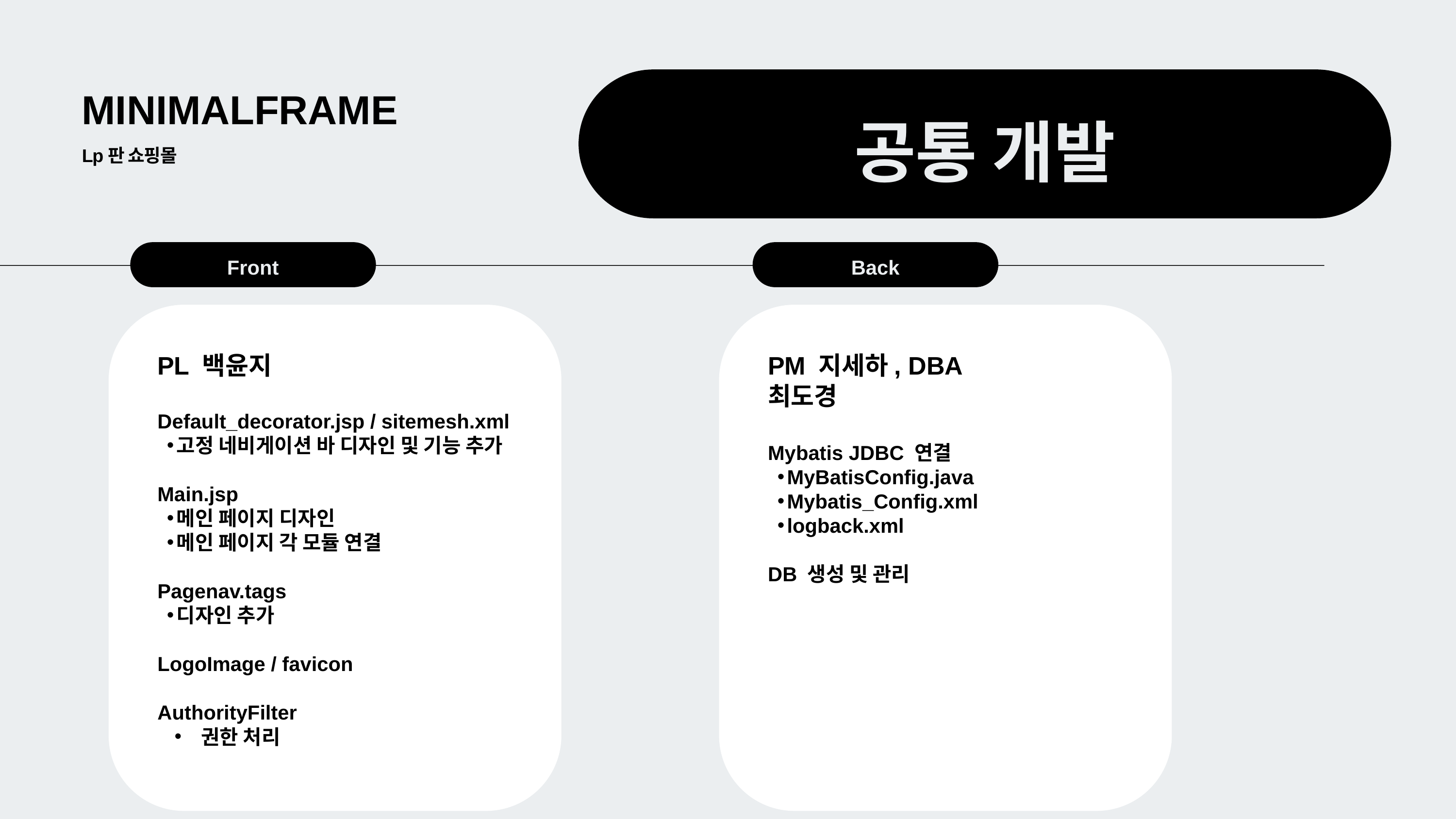

공통 개발
MINIMALFRAME
Lp판 쇼핑몰

Front

Back

PL 백윤지
PM 지세하, DBA 최도경
Default_decorator.jsp / sitemesh.xml
고정 네비게이션 바 디자인 및 기능 추가

Main.jsp
메인 페이지 디자인
메인 페이지 각 모듈 연결

Pagenav.tags
디자인 추가

LogoImage / favicon

AuthorityFilter
 권한 처리
Mybatis JDBC 연결
MyBatisConfig.java
Mybatis_Config.xml
logback.xml

DB 생성 및 관리